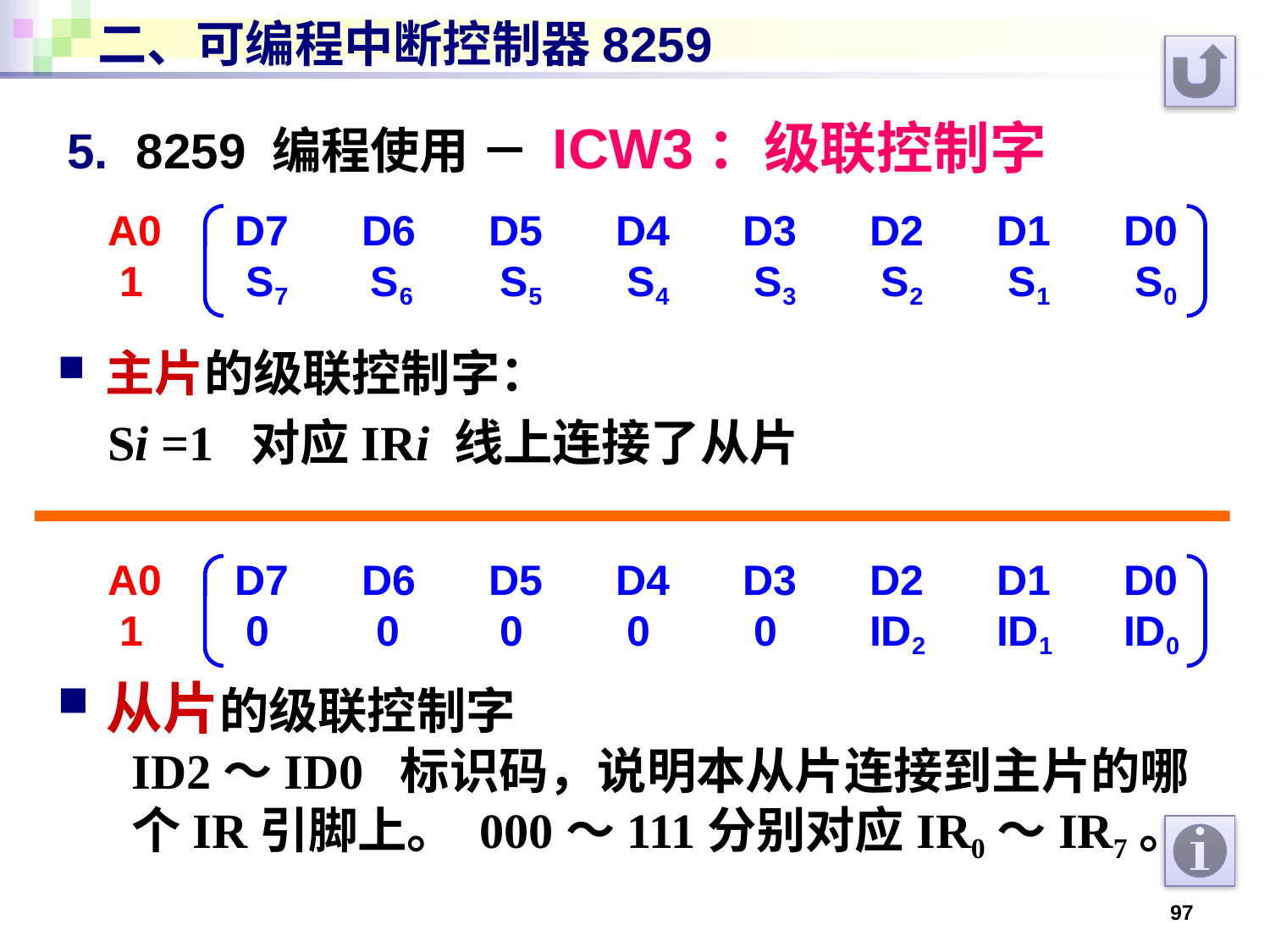

# 二、可编程中断控制器8259

5.  8259 编程使用 － ICW3：级联控制字
A0   	D7	D6     	D5     	D4   	D3  	D2   	D1   	D0
 1	 S7       S6 	 S5 	 S4 	 S3 	 S2 	 S1 	 S0

主片的级联控制字：
Si =1  对应IRi 线上连接了从片

A0   	D7	D6     	D5     	D4   	D3  	D2   	D1   	D0
 1	 0         0	 0 	 0	 0 	ID2 	ID1 	ID0

从片的级联控制字
ID2～ID0  标识码，说明本从片连接到主片的哪个IR引脚上。 000～111分别对应IR0～IR7。

97